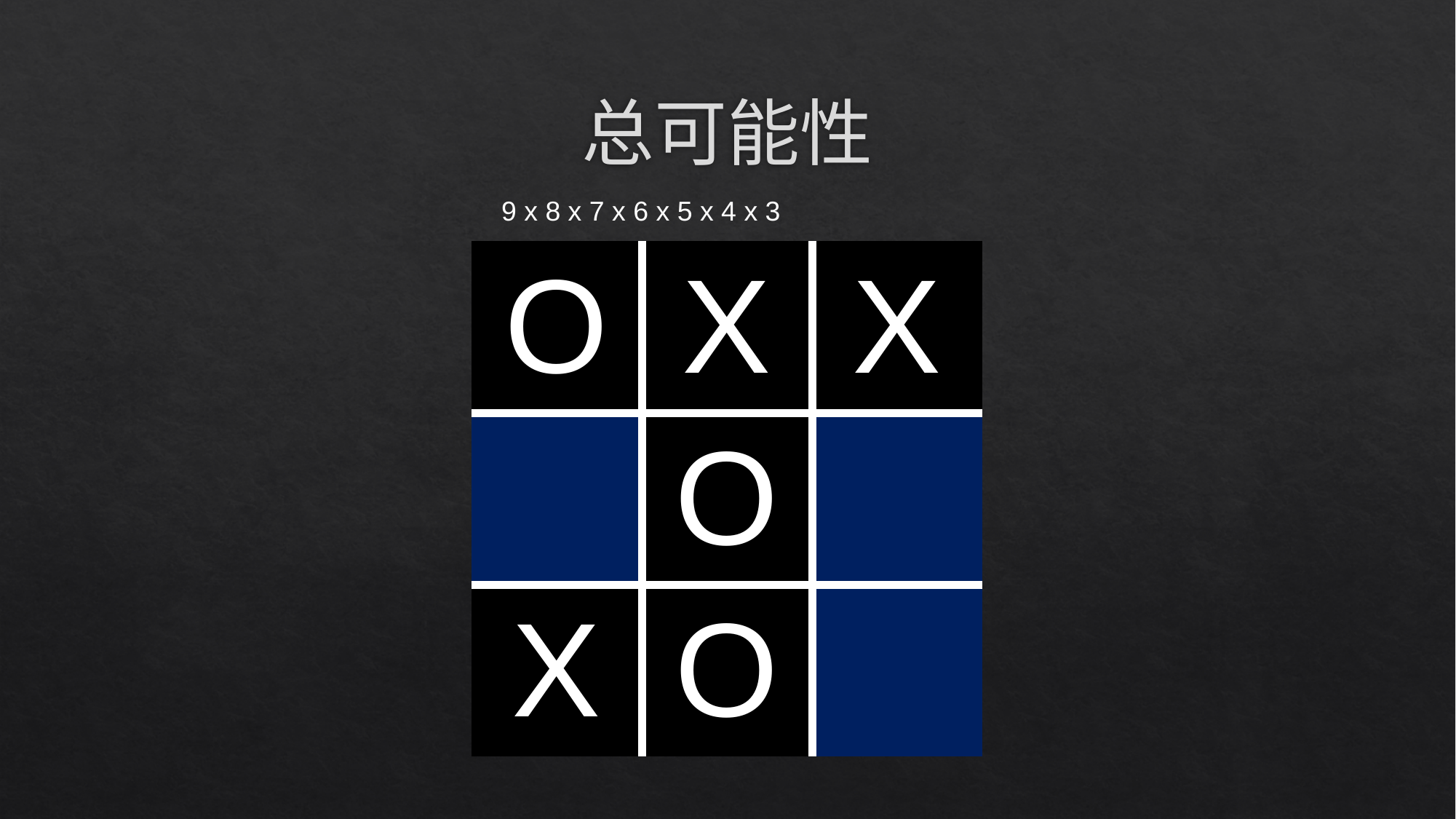

# 总可能性
9 x 8 x 7 x 6 x 5 x 4 x 3
| O | X | X |
| --- | --- | --- |
|  | O |  |
| X | O |  |